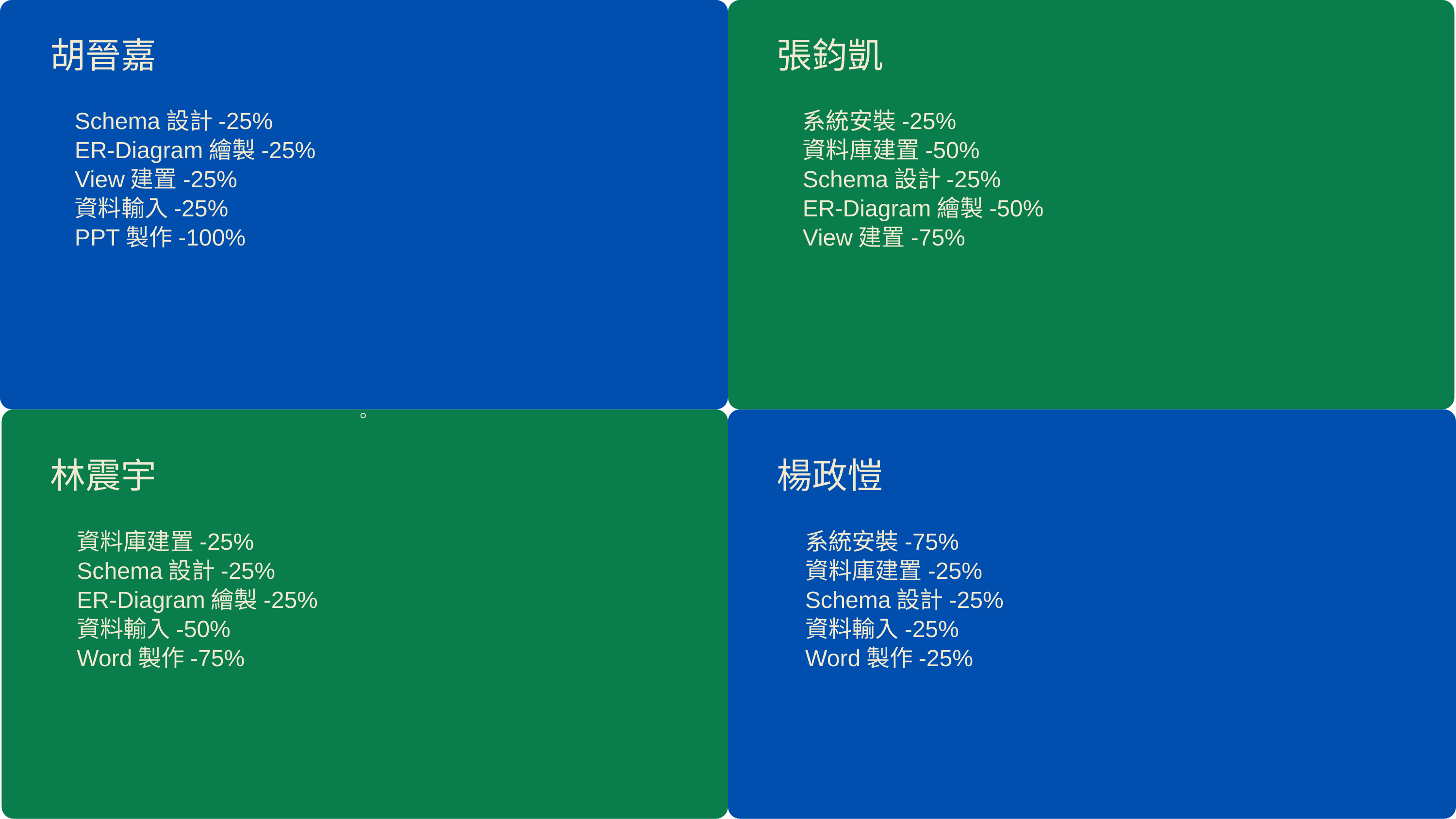

胡晉嘉
張鈞凱
系統安裝-25%
資料庫建置-50%
Schema設計-25%
ER-Diagram繪製-50%
View建置-75%
Schema設計-25%
ER-Diagram繪製-25%
View建置-25%
資料輸入-25%
PPT製作-100%
。

林震宇
楊政愷
資料庫建置-25%
Schema設計-25%
ER-Diagram繪製-25%
資料輸入-50%
Word製作-75%
系統安裝-75%
資料庫建置-25%
Schema設計-25%
資料輸入-25%
Word製作-25%